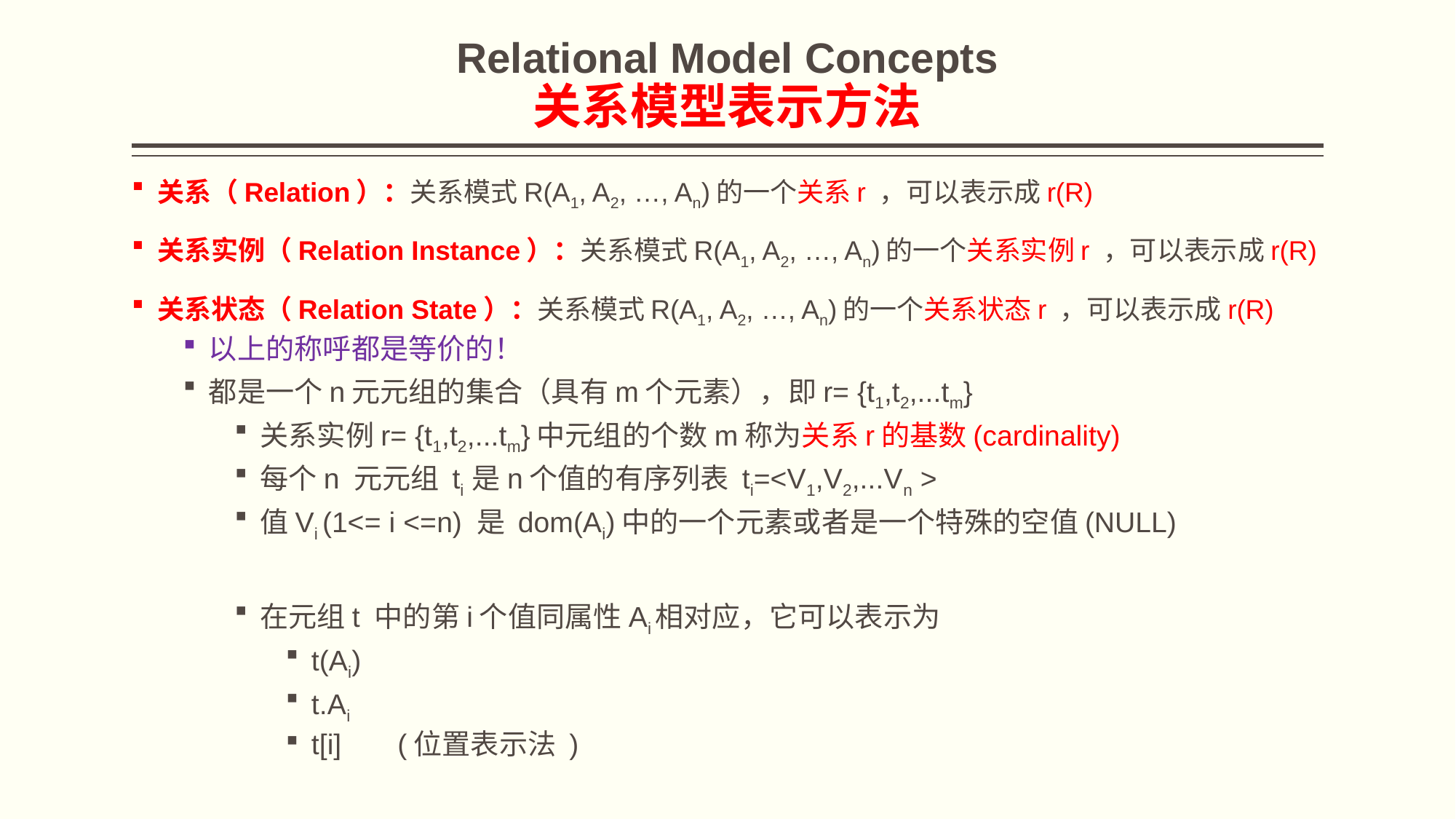

# Relational Model Concepts 关系模型表示方法
关系（Relation）：关系模式R(A1, A2, …, An)的一个关系r ，可以表示成r(R)
关系实例（Relation Instance）：关系模式R(A1, A2, …, An)的一个关系实例r ，可以表示成r(R)
关系状态（Relation State）：关系模式R(A1, A2, …, An)的一个关系状态r ，可以表示成r(R)
以上的称呼都是等价的！
都是一个n元元组的集合（具有m个元素），即r= {t1,t2,...tm}
关系实例r= {t1,t2,...tm}中元组的个数m称为关系r的基数(cardinality)
每个n 元元组 ti 是n个值的有序列表 ti=<V1,V2,...Vn >
值Vi (1<= i <=n) 是 dom(Ai)中的一个元素或者是一个特殊的空值(NULL)

在元组t 中的第i个值同属性Ai相对应，它可以表示为
t(Ai)
t.Ai
t[i]       (位置表示法 )